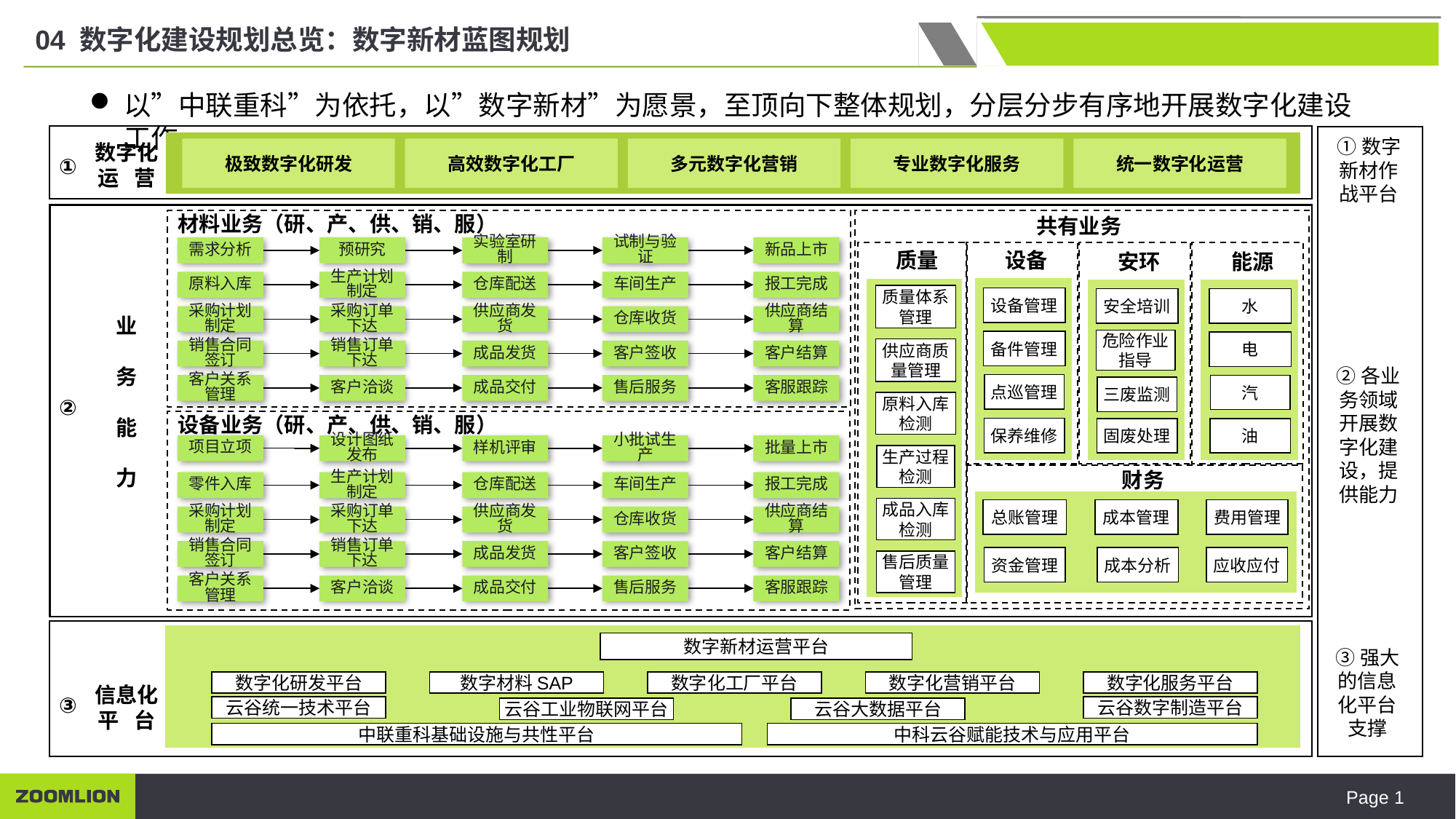

04 数字化建设规划总览：数字新材蓝图规划
以”中联重科”为依托，以”数字新材”为愿景，至顶向下整体规划，分层分步有序地开展数字化建设工作。

①数字新材作战平台
②各业务领域开展数字化建设，提供能力
③强大的信息化平台支撑

数字化
运   营
极致数字化研发
高效数字化工厂
多元数字化营销
专业数字化服务
统一数字化运营
①

共有业务

能源

水
电
汽
油

设备

设备管理
备件管理
点巡管理
保养维修

安环

安全培训
危险作业指导
三废监测
固废处理

质量

质量体系管理
供应商质量管理
原料入库检测
生产过程检测
成品入库检测
售后质量管理

财务

总账管理
成本管理
费用管理
资金管理
成本分析
应收应付
材料业务（研、产、供、销、服）
需求分析
预研究
试制与验证
实验室研制
新品上市
原料入库
仓库配送
报工完成
生产计划制定
车间生产
采购计划制定
供应商发货
供应商结算
采购订单下达
仓库收货
业

务

能

力
销售合同签订
成品发货
客户结算
销售订单下达
客户签收
客户关系管理
成品交付
客服跟踪
客户洽谈
售后服务
②
设备业务（研、产、供、销、服）

项目立项
设计图纸发布
小批试生产
样机评审
批量上市
零件入库
仓库配送
报工完成
生产计划制定
车间生产
采购计划制定
供应商发货
供应商结算
采购订单下达
仓库收货
销售合同签订
成品发货
客户结算
销售订单下达
客户签收
客户关系管理
成品交付
客服跟踪
客户洽谈
售后服务

数字新材运营平台
数字化研发平台
数字材料SAP
数字化工厂平台
数字化营销平台
数字化服务平台
信息化平   台
③
云谷统一技术平台
云谷数字制造平台
云谷工业物联网平台
云谷大数据平台
中联重科基础设施与共性平台
中科云谷赋能技术与应用平台
Page 1